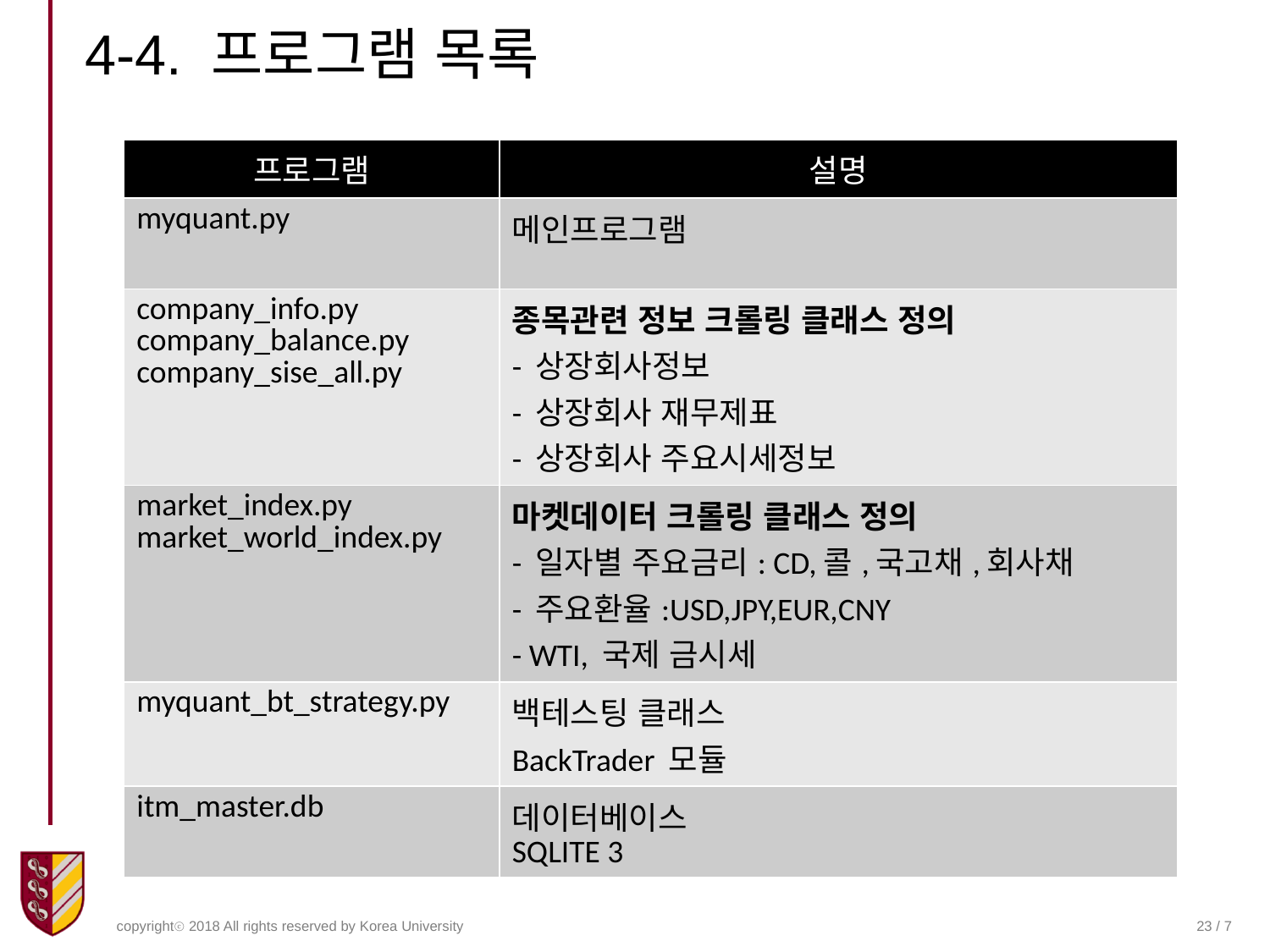

4-4. 프로그램 목록
| 프로그램 | 설명 |
| --- | --- |
| myquant.py | 메인프로그램 |
| company\_info.py company\_balance.py company\_sise\_all.py | 종목관련 정보 크롤링 클래스 정의 - 상장회사정보 - 상장회사 재무제표 - 상장회사 주요시세정보 |
| market\_index.py market\_world\_index.py | 마켓데이터 크롤링 클래스 정의 - 일자별 주요금리: CD,콜,국고채,회사채 - 주요환율:USD,JPY,EUR,CNY - WTI, 국제 금시세 |
| myquant\_bt\_strategy.py | 백테스팅 클래스 BackTrader 모듈 |
| itm\_master.db | 데이터베이스 SQLITE 3 |